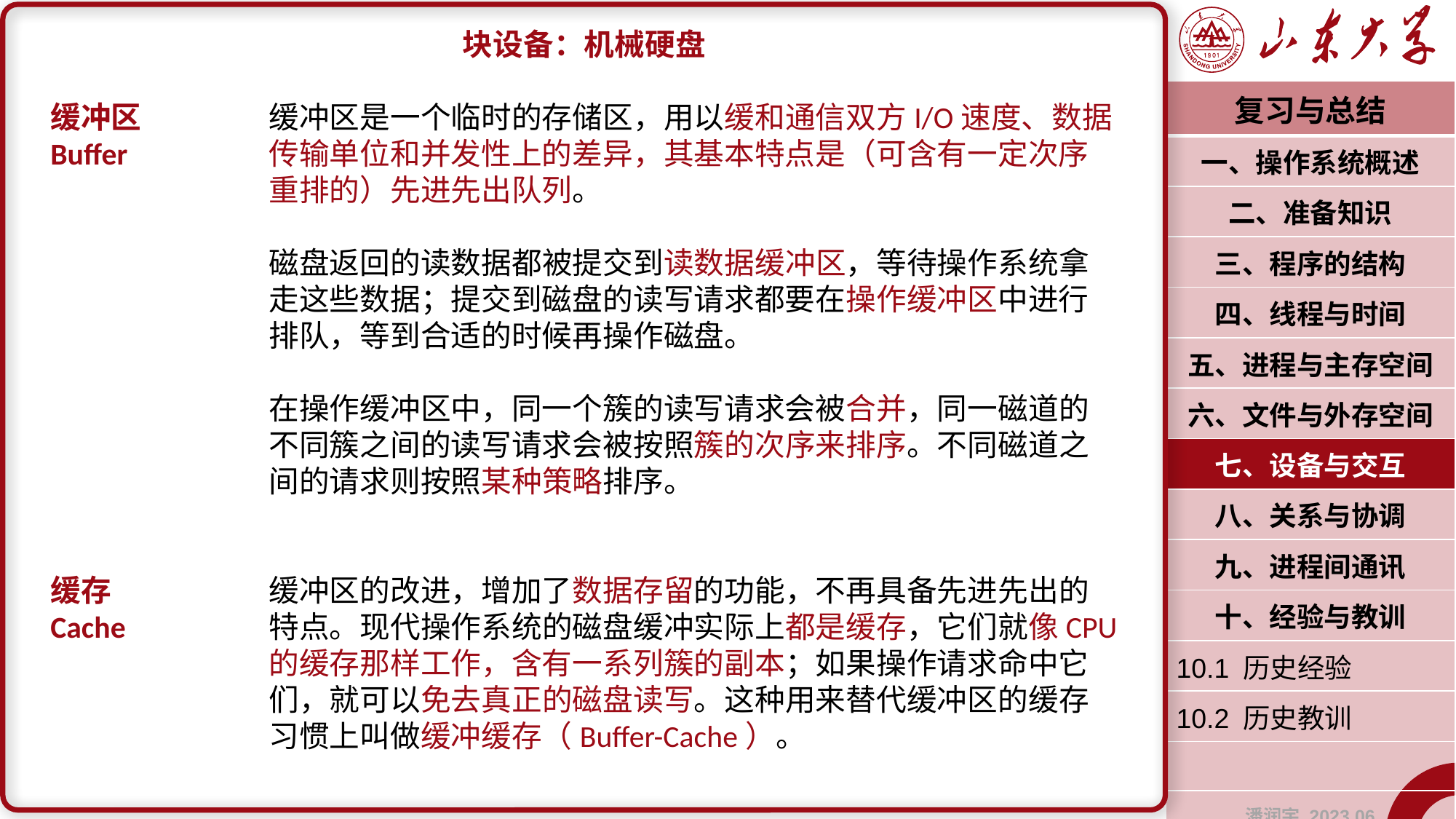

块设备：机械硬盘

缓冲区		缓冲区是一个临时的存储区，用以缓和通信双方I/O速度、数据Buffer		传输单位和并发性上的差异，其基本特点是（可含有一定次序		重排的）先进先出队列。

		磁盘返回的读数据都被提交到读数据缓冲区，等待操作系统拿		走这些数据；提交到磁盘的读写请求都要在操作缓冲区中进行		排队，等到合适的时候再操作磁盘。

		在操作缓冲区中，同一个簇的读写请求会被合并，同一磁道的		不同簇之间的读写请求会被按照簇的次序来排序。不同磁道之		间的请求则按照某种策略排序。

缓存		缓冲区的改进，增加了数据存留的功能，不再具备先进先出的Cache		特点。现代操作系统的磁盘缓冲实际上都是缓存，它们就像CPU		的缓存那样工作，含有一系列簇的副本；如果操作请求命中它		们，就可以免去真正的磁盘读写。这种用来替代缓冲区的缓存		习惯上叫做缓冲缓存（Buffer-Cache）。
| 复习与总结 |
| --- |
| 一、操作系统概述 |
| 二、准备知识 |
| 三、程序的结构 |
| 四、线程与时间 |
| 五、进程与主存空间 |
| 六、文件与外存空间 |
| 七、设备与交互 |
| 八、关系与协调 |
| 九、进程间通讯 |
| 十、经验与教训 |
| 10.1 历史经验 |
| 10.2 历史教训 |
|  |
| 潘润宇 2023.06 |